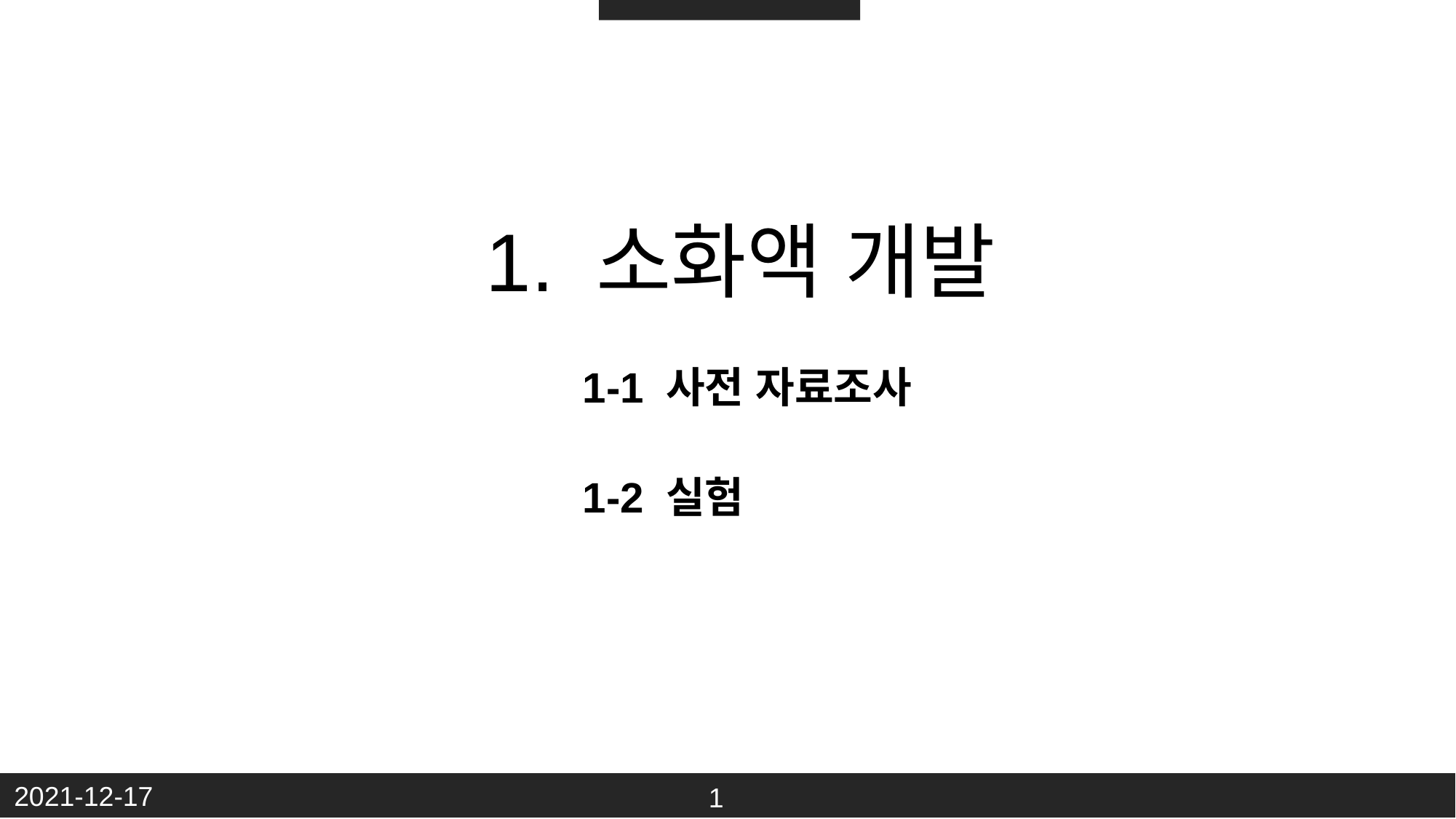

1. 소화액 개발
1-1 사전 자료조사
1-2 실험